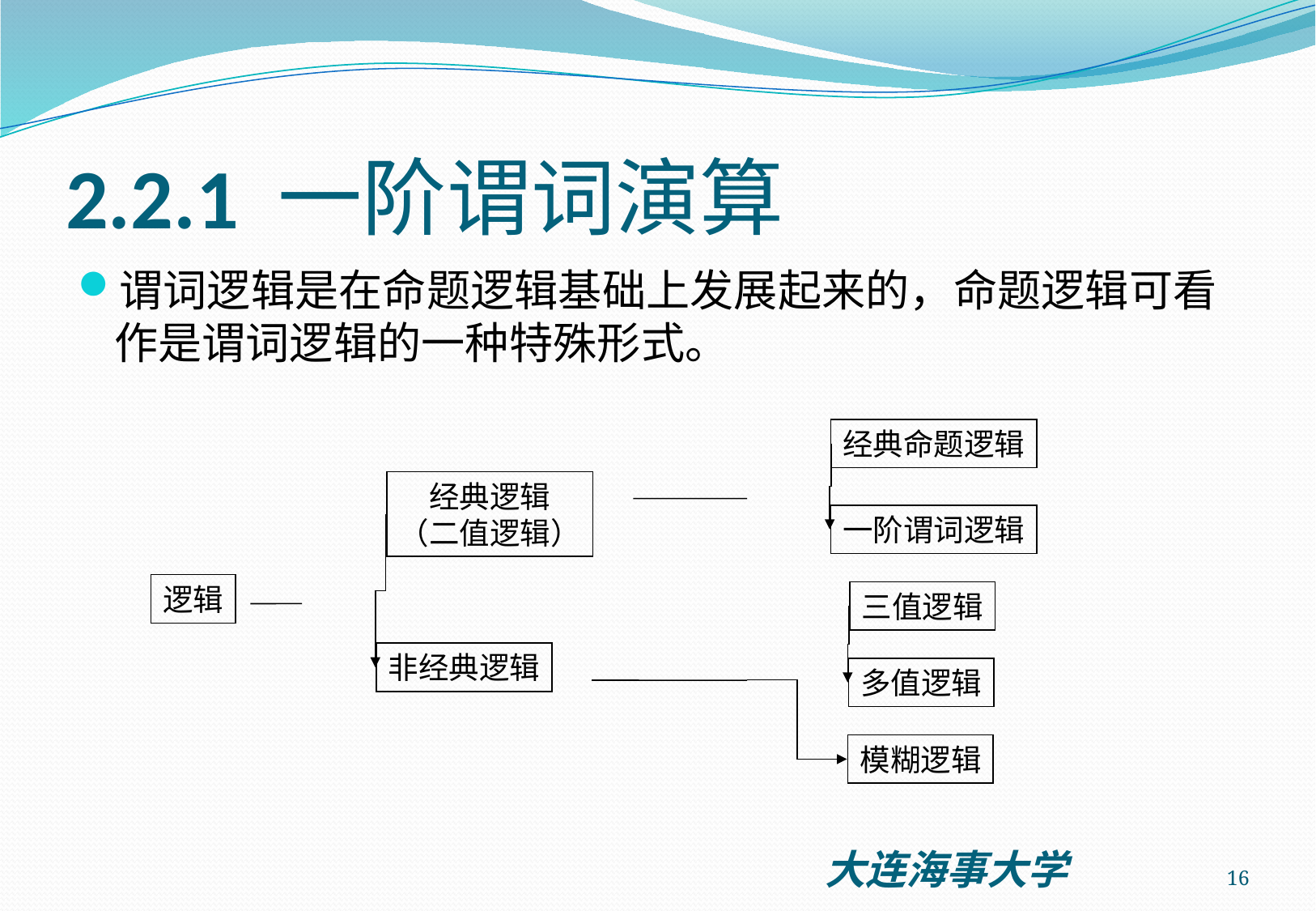

# 2.2.1 一阶谓词演算
谓词逻辑是在命题逻辑基础上发展起来的，命题逻辑可看作是谓词逻辑的一种特殊形式。

经典命题逻辑
经典逻辑
（二值逻辑）

一阶谓词逻辑
逻辑
三值逻辑

非经典逻辑
多值逻辑

模糊逻辑
16